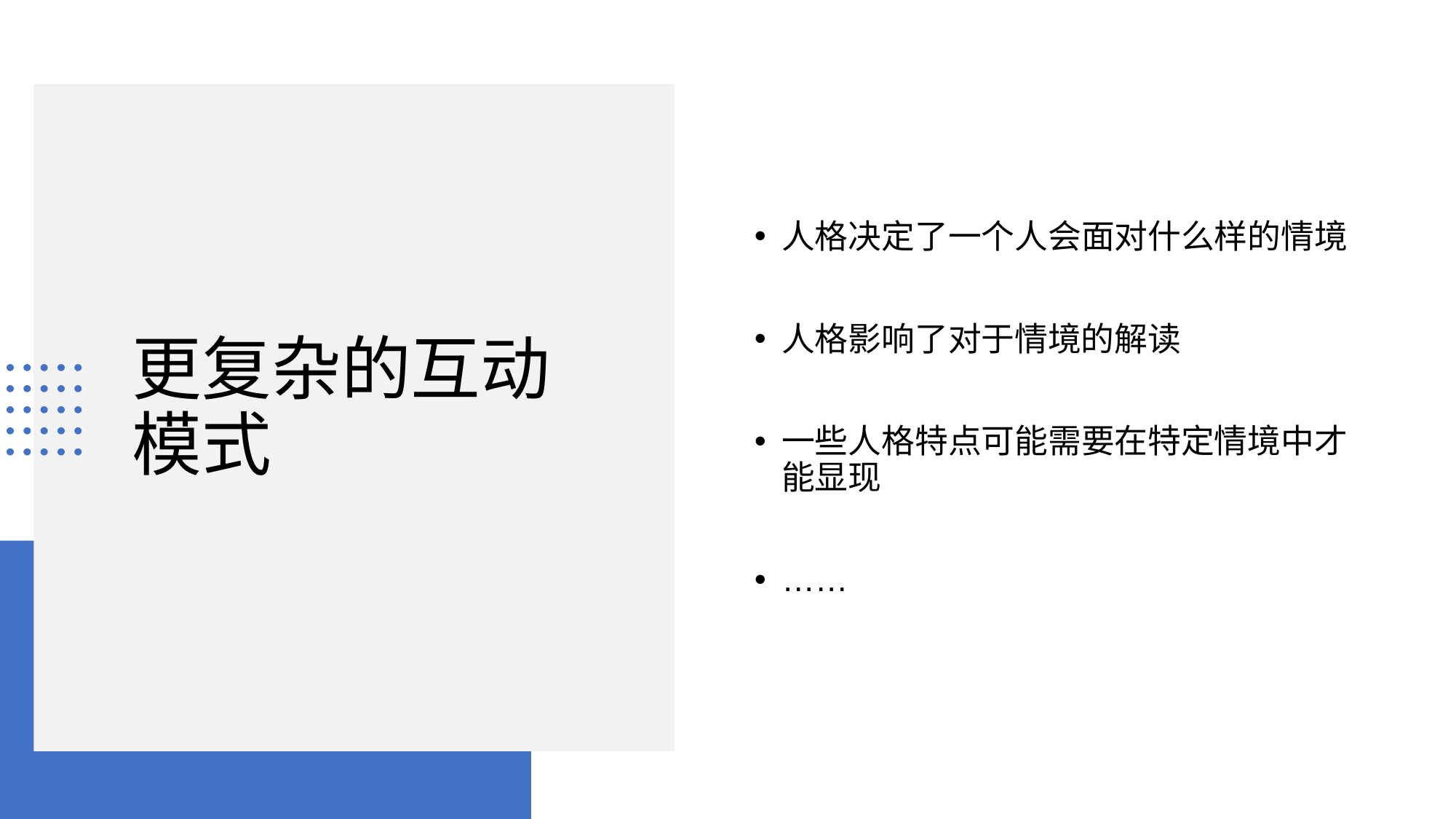

人格决定了一个人会面对什么样的情境

人格影响了对于情境的解读

一些人格特点可能需要在特定情境中才能显现

……
# 更复杂的互动模式